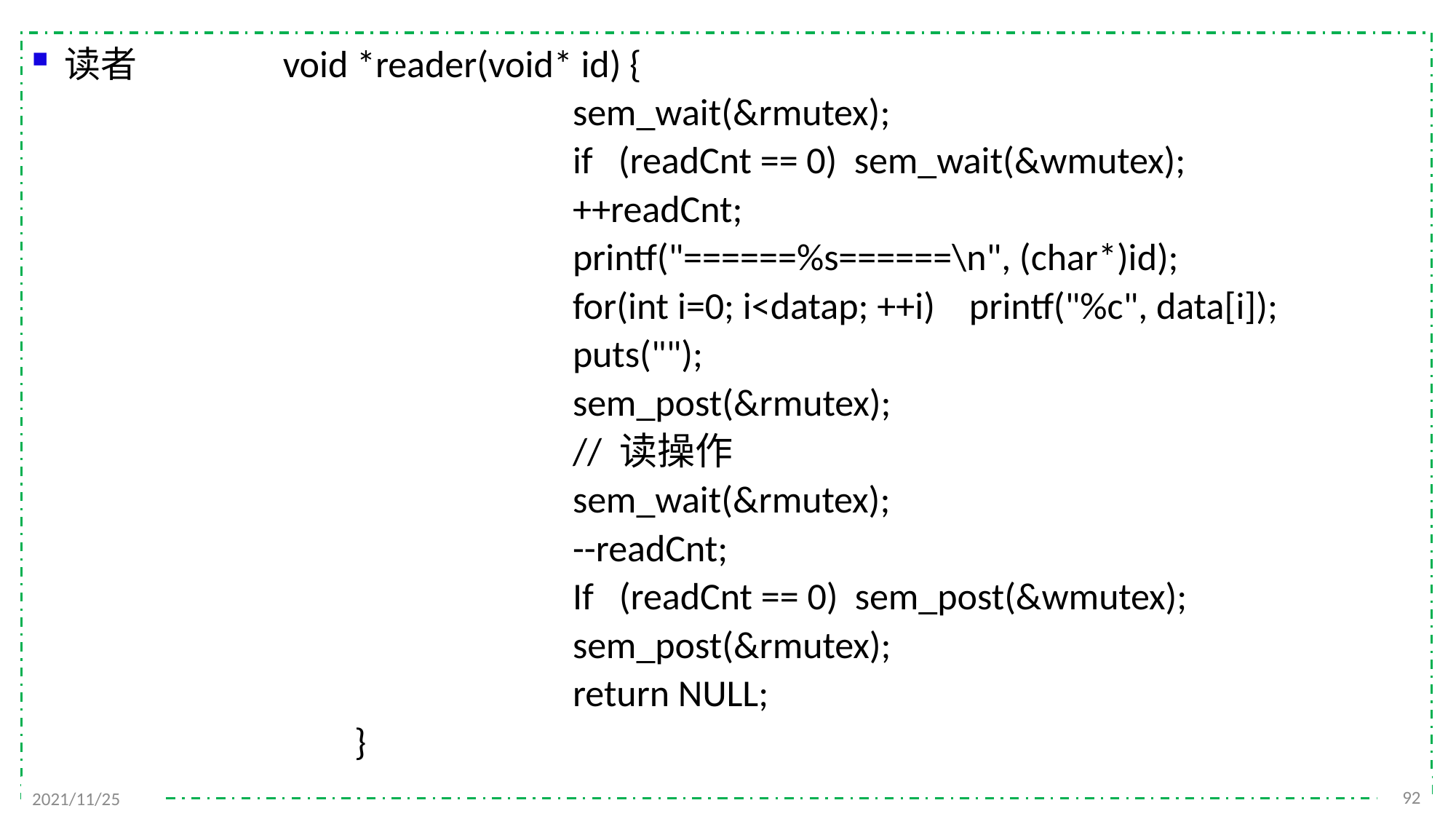

读者     	void *reader(void* id) {
		sem_wait(&rmutex);
		if   (readCnt == 0)  sem_wait(&wmutex);
		++readCnt;
		printf("======%s======\n", (char*)id);
		for(int i=0; i<datap; ++i)    printf("%c", data[i]);
		puts("");
		sem_post(&rmutex);
	 	// 读操作
		sem_wait(&rmutex);
		--readCnt;
		If   (readCnt == 0)  sem_post(&wmutex);
		sem_post(&rmutex);
		return NULL;
}

92
2021/11/25